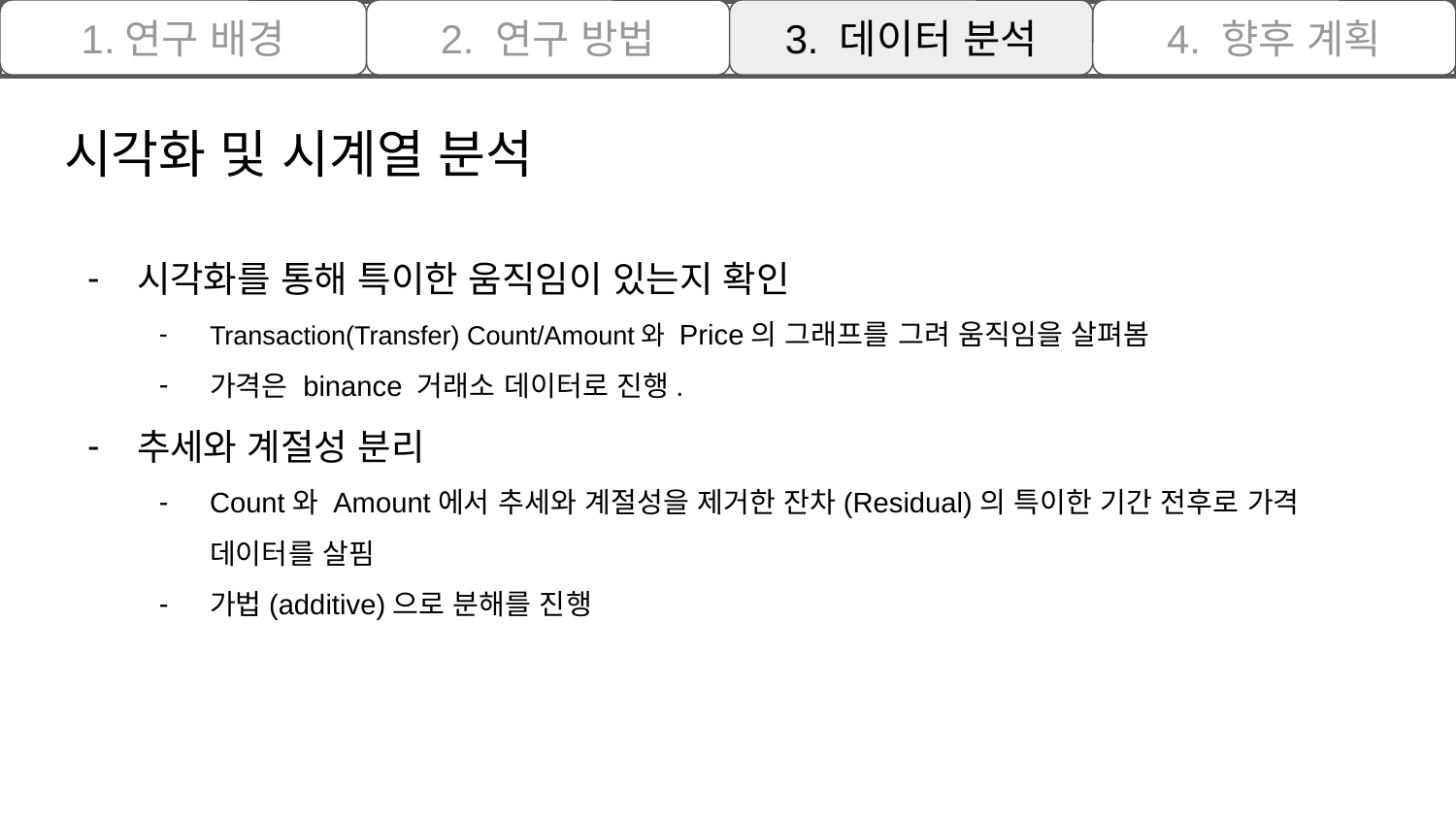

1.연구 배경
2. 연구 방법
3. 데이터 분석
4. 향후 계획

# 시각화 및 시계열 분석
시각화를 통해 특이한 움직임이 있는지 확인
Transaction(Transfer) Count/Amount와 Price의 그래프를 그려 움직임을 살펴봄
가격은 binance 거래소 데이터로 진행.
추세와 계절성 분리
Count와 Amount에서 추세와 계절성을 제거한 잔차(Residual)의 특이한 기간 전후로 가격 데이터를 살핌
가법(additive)으로 분해를 진행